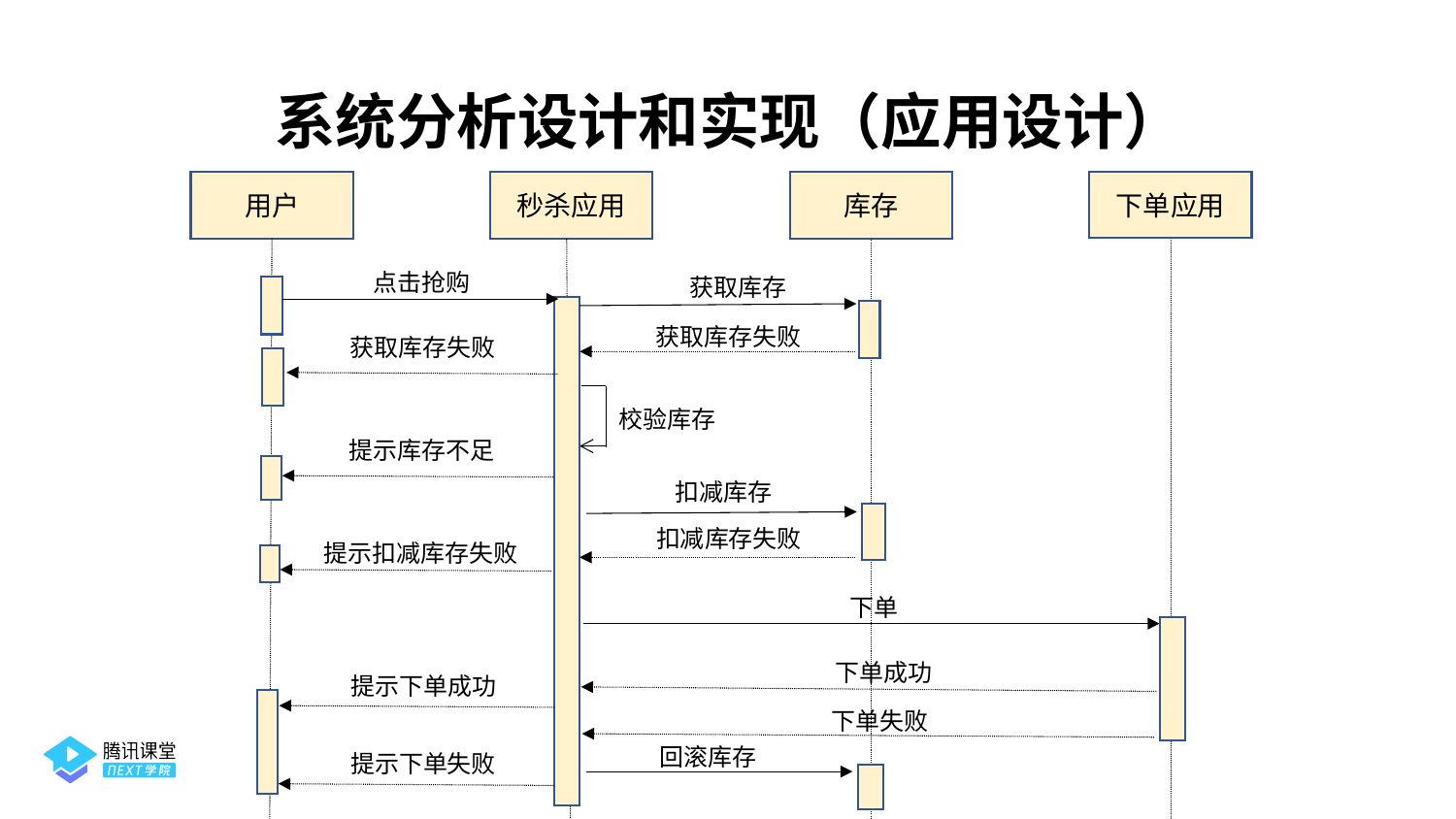

系统分析设计和实现（应用设计）
下单应用
用户
秒杀应用
库存
点击抢购
获取库存

获取库存失败
获取库存失败

校验库存
提示库存不足

扣减库存

扣减库存失败
提示扣减库存失败

 下单

下单成功
提示下单成功

下单失败
回滚库存
提示下单失败